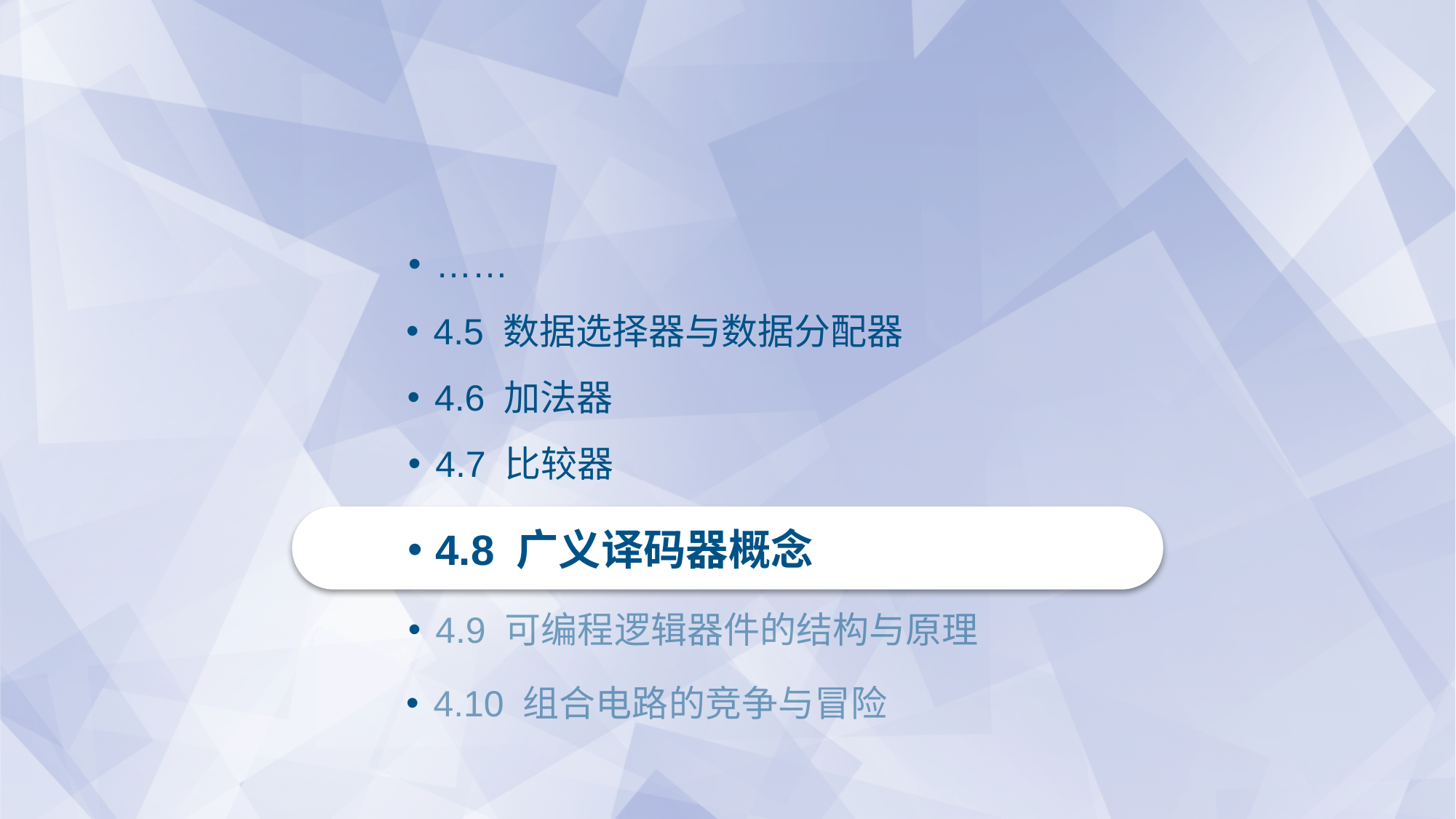

……
4.5 数据选择器与数据分配器
4.6 加法器
4.7 比较器

4.8 广义译码器概念

4.9 可编程逻辑器件的结构与原理

4.10 组合电路的竞争与冒险